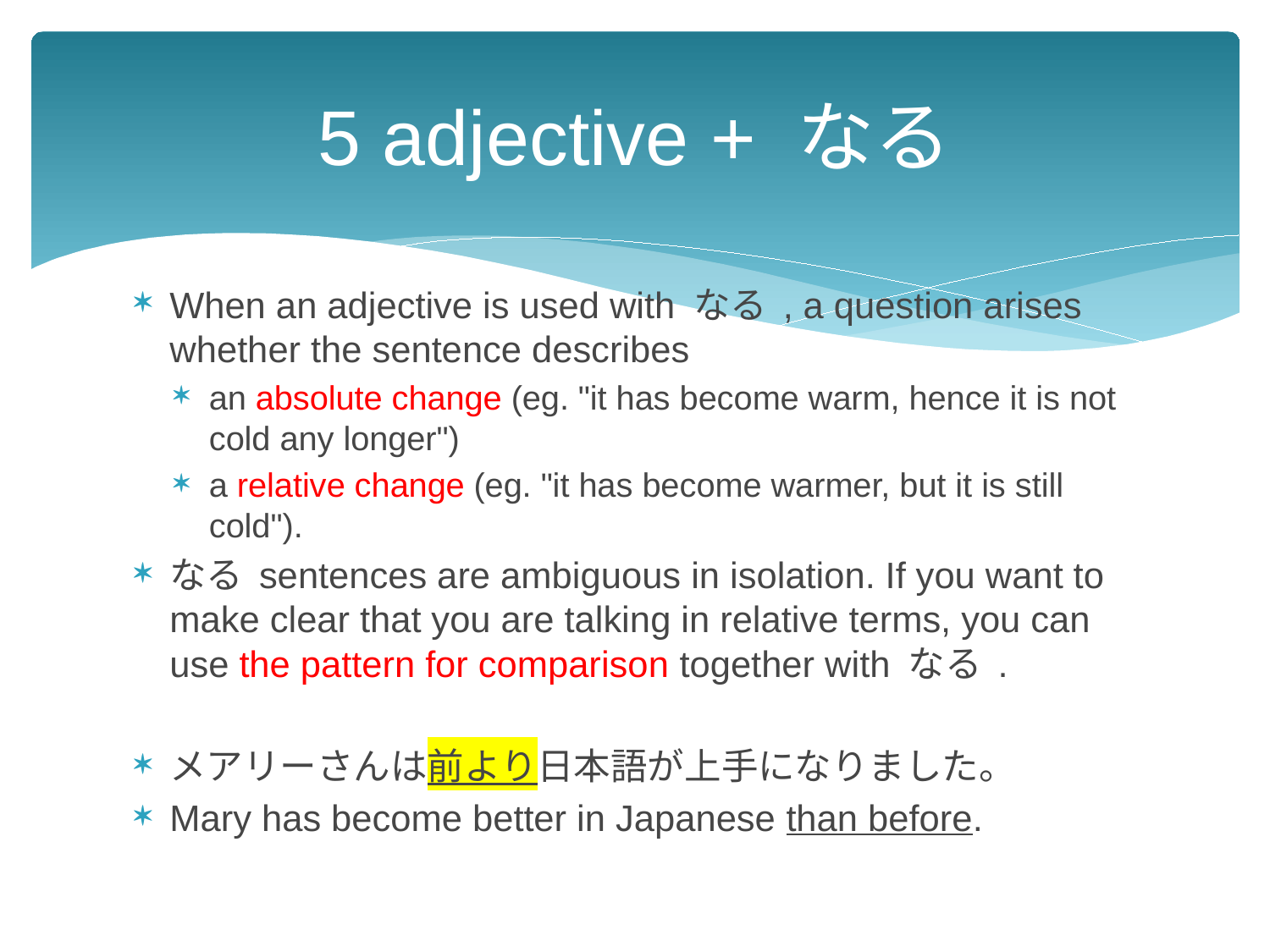

# 5 adjective + なる
When an adjective is used with なる , a question arises whether the sentence describes
an absolute change (eg. "it has become warm, hence it is not cold any longer")
a relative change (eg. "it has become warmer, but it is still cold").
なる sentences are ambiguous in isolation. If you want to make clear that you are talking in relative terms, you can use the pattern for comparison together with なる .

メアリーさんは前より日本語が上手になりました。
Mary has become better in Japanese than before.